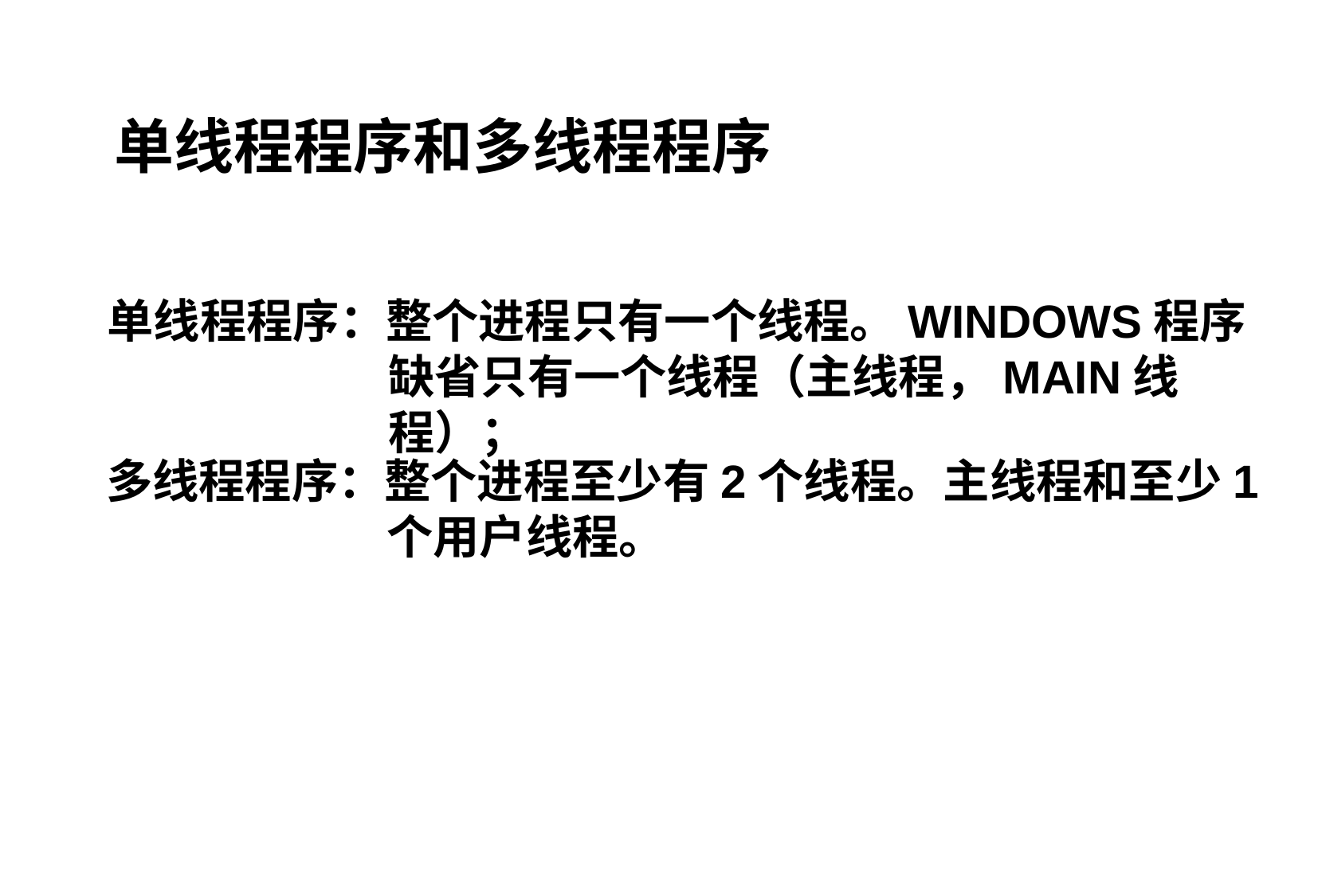

单线程程序和多线程程序
单线程程序：整个进程只有一个线程。Windows程序缺省只有一个线程（主线程，main线程）；
多线程程序：整个进程至少有2个线程。主线程和至少1个用户线程。